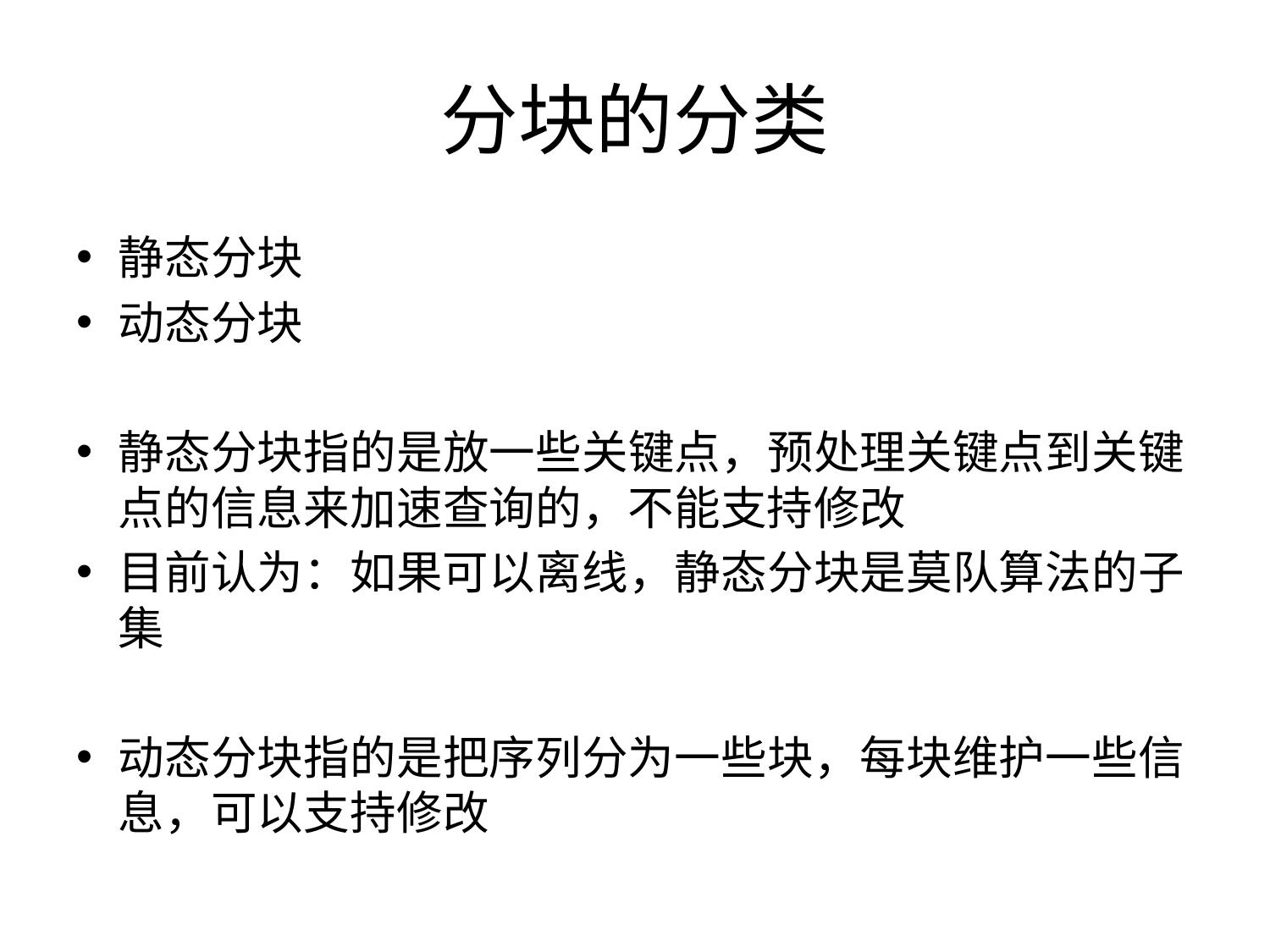

# 分块的分类
静态分块
动态分块

静态分块指的是放一些关键点，预处理关键点到关键点的信息来加速查询的，不能支持修改
目前认为：如果可以离线，静态分块是莫队算法的子集

动态分块指的是把序列分为一些块，每块维护一些信息，可以支持修改